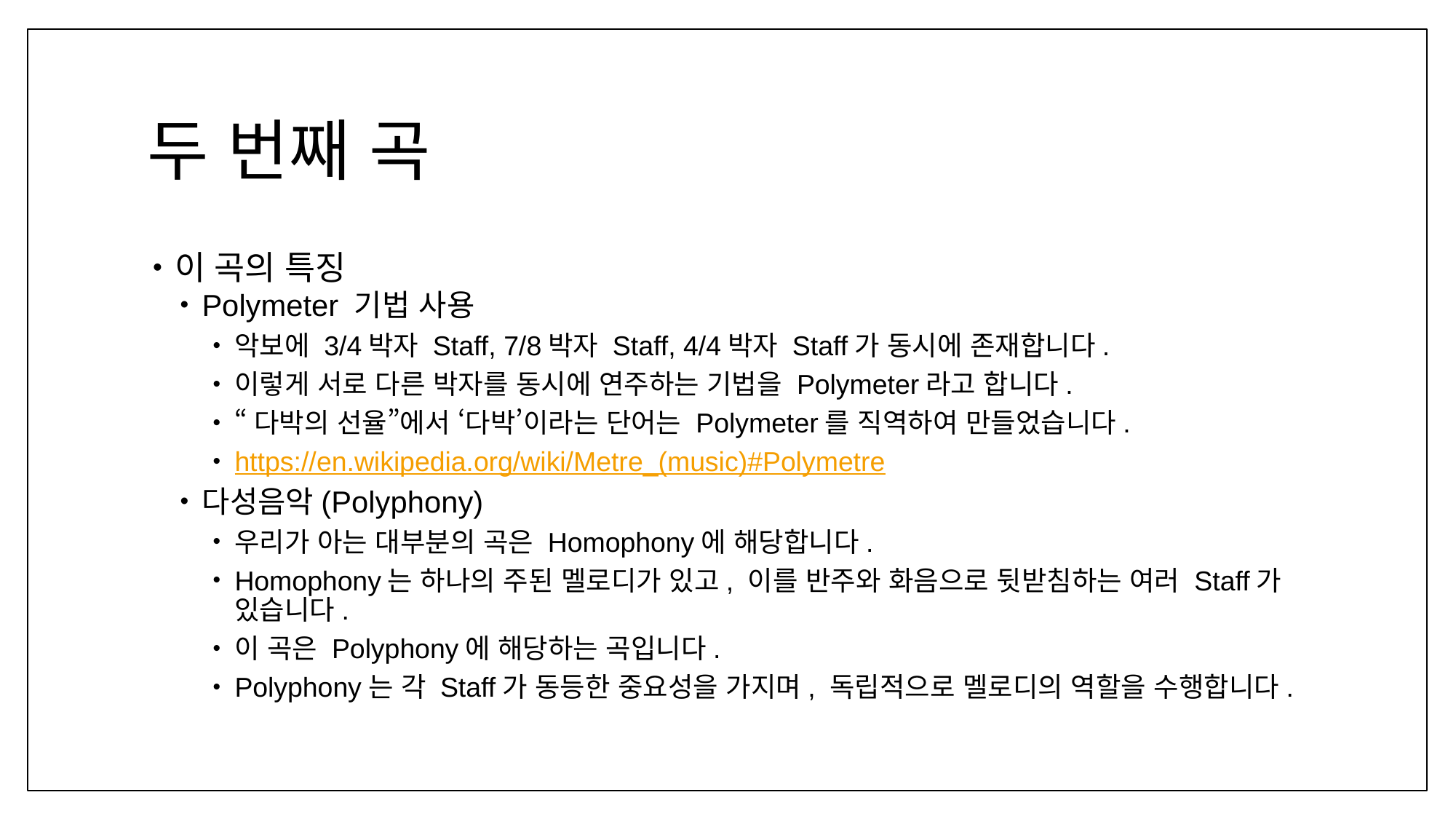

# 두 번째 곡
이 곡의 특징
Polymeter 기법 사용
악보에 3/4박자 Staff, 7/8박자 Staff, 4/4박자 Staff가 동시에 존재합니다.
이렇게 서로 다른 박자를 동시에 연주하는 기법을 Polymeter라고 합니다.
“다박의 선율”에서 ‘다박’이라는 단어는 Polymeter를 직역하여 만들었습니다.
https://en.wikipedia.org/wiki/Metre_(music)#Polymetre
다성음악(Polyphony)
우리가 아는 대부분의 곡은 Homophony에 해당합니다.
Homophony는 하나의 주된 멜로디가 있고, 이를 반주와 화음으로 뒷받침하는 여러 Staff가 있습니다.
이 곡은 Polyphony에 해당하는 곡입니다.
Polyphony는 각 Staff가 동등한 중요성을 가지며, 독립적으로 멜로디의 역할을 수행합니다.